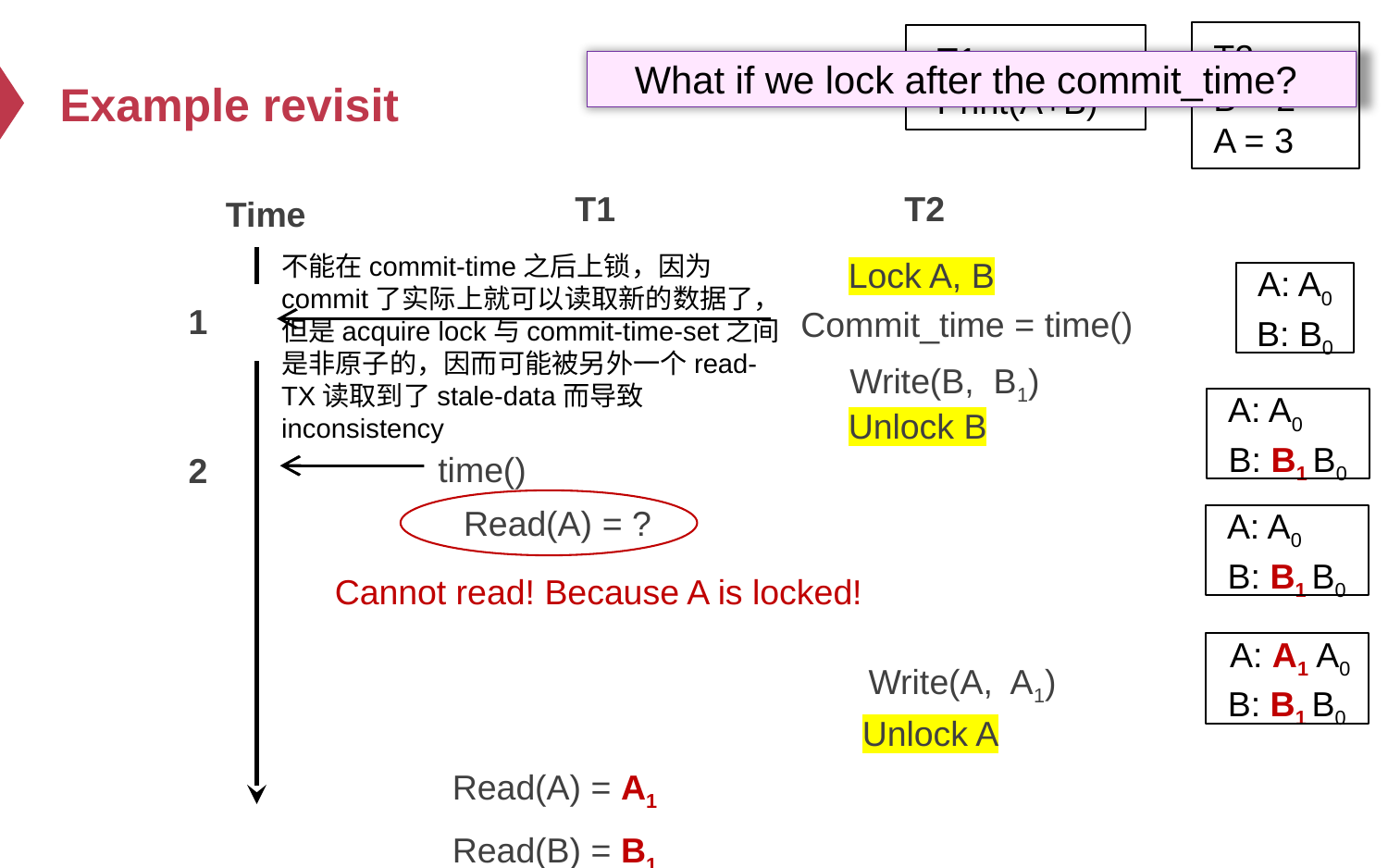

T2:
B = 2
A = 3
T1:
Print(A+B)
# Example revisit
What if we lock after the commit_time?
T1
T2
Time
Lock A, B
不能在commit-time之后上锁，因为commit了实际上就可以读取新的数据了，但是acquire lock与commit-time-set之间是非原子的，因而可能被另外一个read-TX读取到了stale-data而导致inconsistency
A: A0

B: B0
1
Commit_time = time()
Write(B,  B1)
A: A0

B: B1 B0
Unlock B
time()
2
Read(A) = ?

A: A0

B: B1 B0
Cannot read! Because A is locked!
A: A1 A0

B: B1 B0
Write(A,  A1)
Unlock A
Read(A) = A1
44
Read(B) = B1